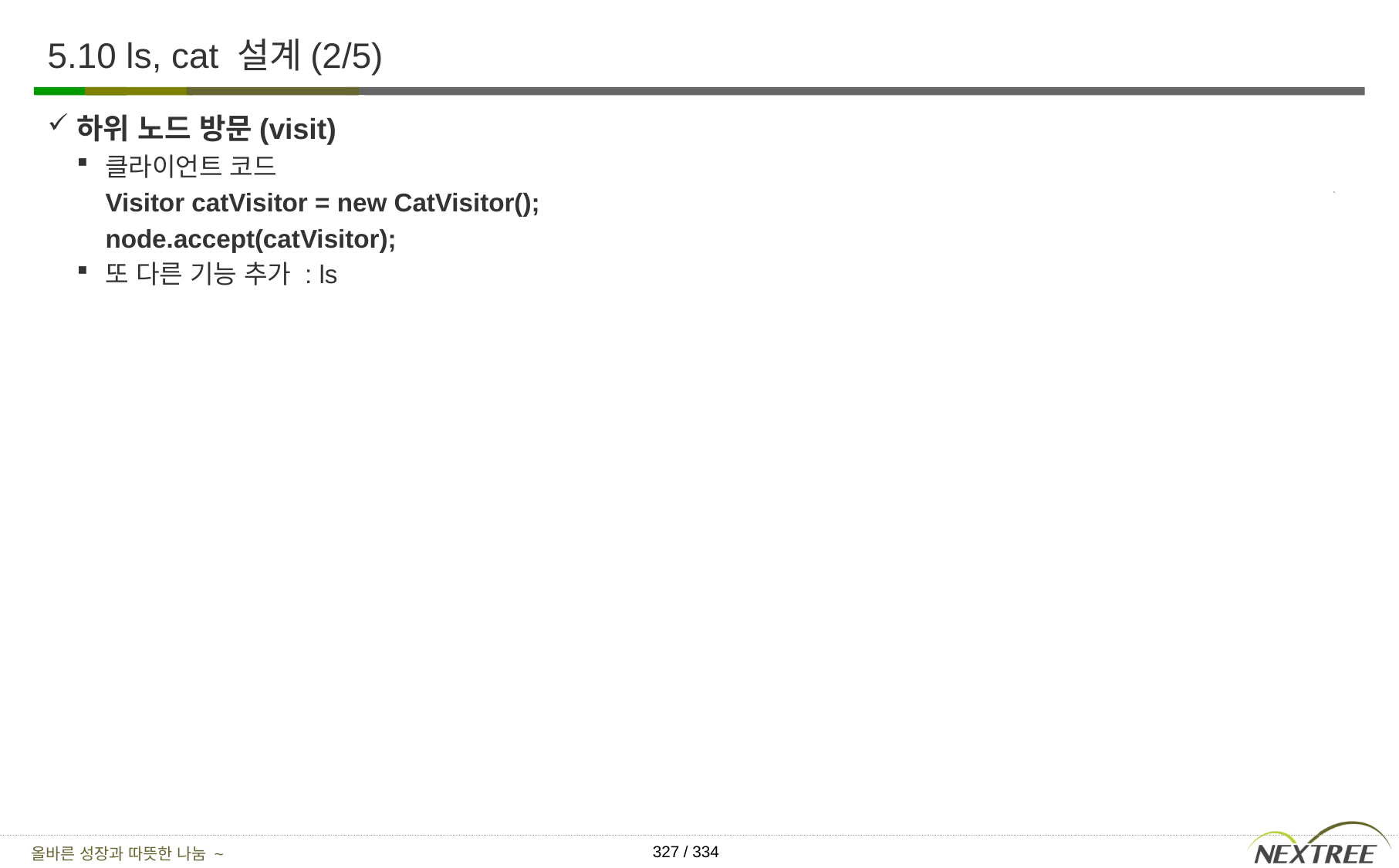

# 5.10 ls, cat 설계(2/5)
하위 노드 방문(visit)
클라이언트 코드
Visitor catVisitor = new CatVisitor();
node.accept(catVisitor);
또 다른 기능 추가 : ls